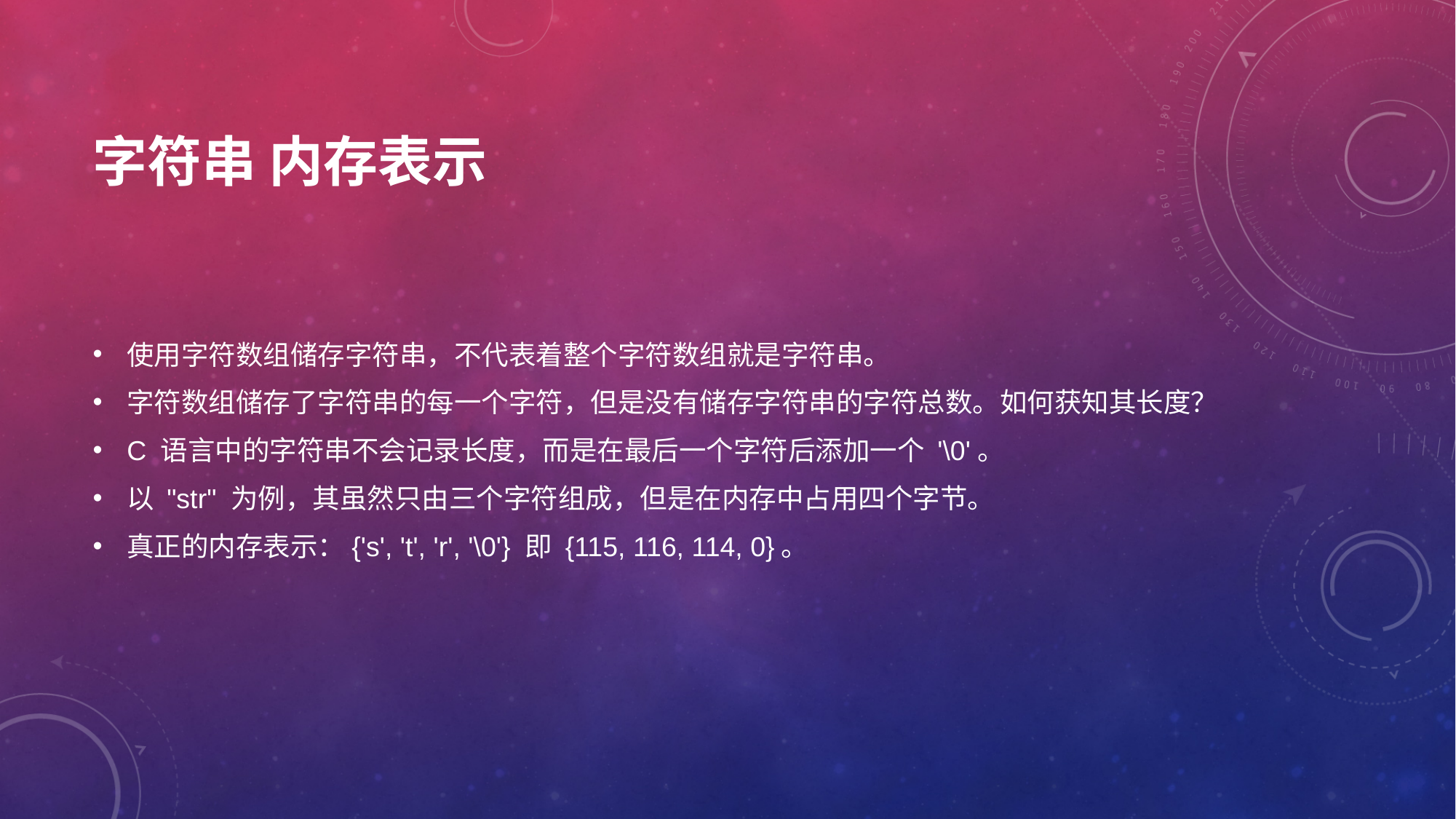

# 字符串 内存表示
使用字符数组储存字符串，不代表着整个字符数组就是字符串。
字符数组储存了字符串的每一个字符，但是没有储存字符串的字符总数。如何获知其长度？
C 语言中的字符串不会记录长度，而是在最后一个字符后添加一个 '\0'。
以 "str" 为例，其虽然只由三个字符组成，但是在内存中占用四个字节。
真正的内存表示：{'s', 't', 'r', '\0'} 即 {115, 116, 114, 0}。